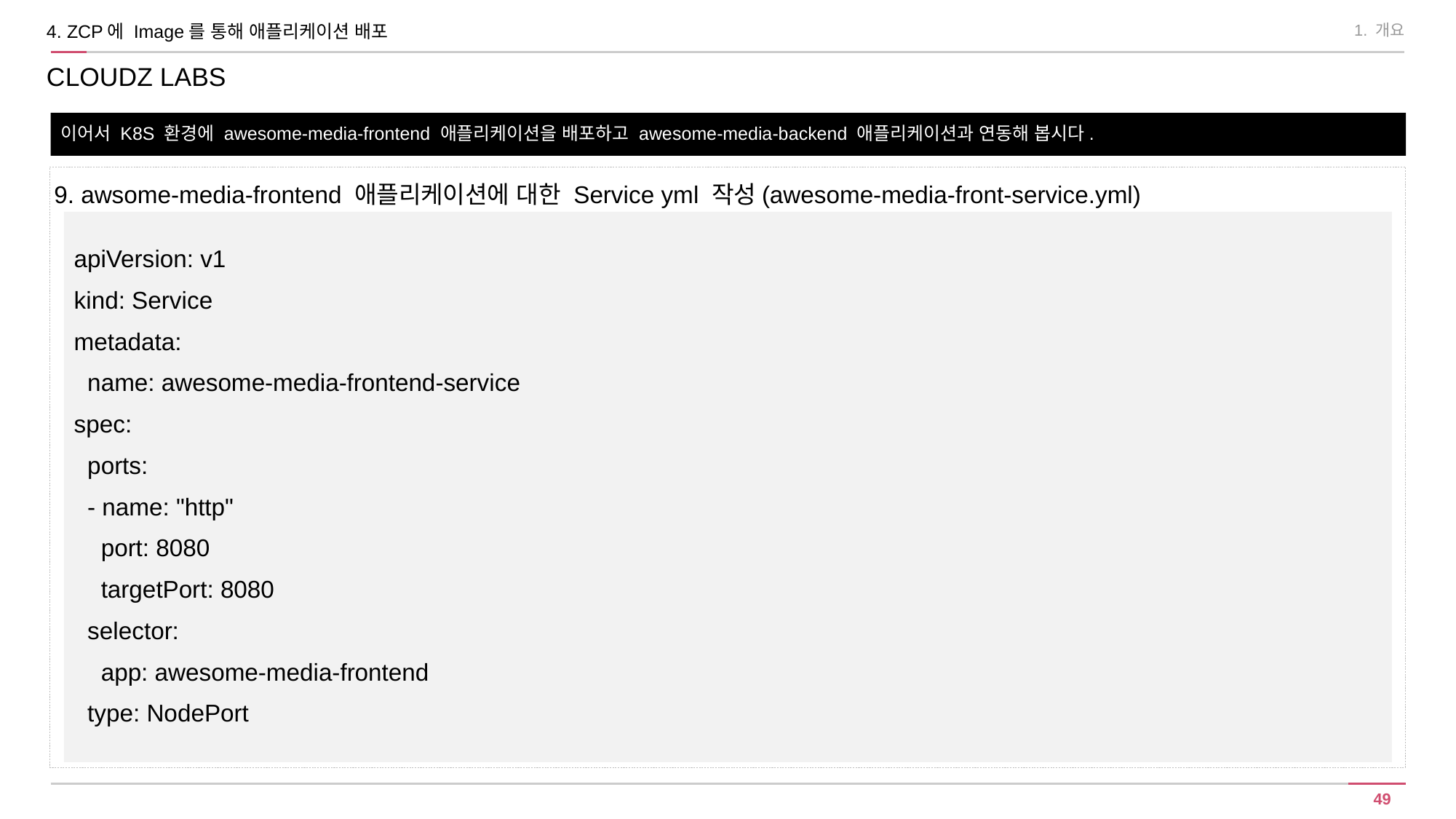

4. ZCP에 Image를 통해 애플리케이션 배포
1. 개요
CLOUDZ LABS
이어서 K8S 환경에 awesome-media-frontend 애플리케이션을 배포하고 awesome-media-backend 애플리케이션과 연동해 봅시다.
9. awsome-media-frontend 애플리케이션에 대한 Service yml 작성(awesome-media-front-service.yml)

apiVersion: v1
kind: Service
metadata:
  name: awesome-media-frontend-service
spec:
  ports:
  - name: "http"
    port: 8080
    targetPort: 8080
  selector:
    app: awesome-media-frontend
  type: NodePort
Copyrightⓒ2018 by SK CLOUDZ LABS All rights reserved.